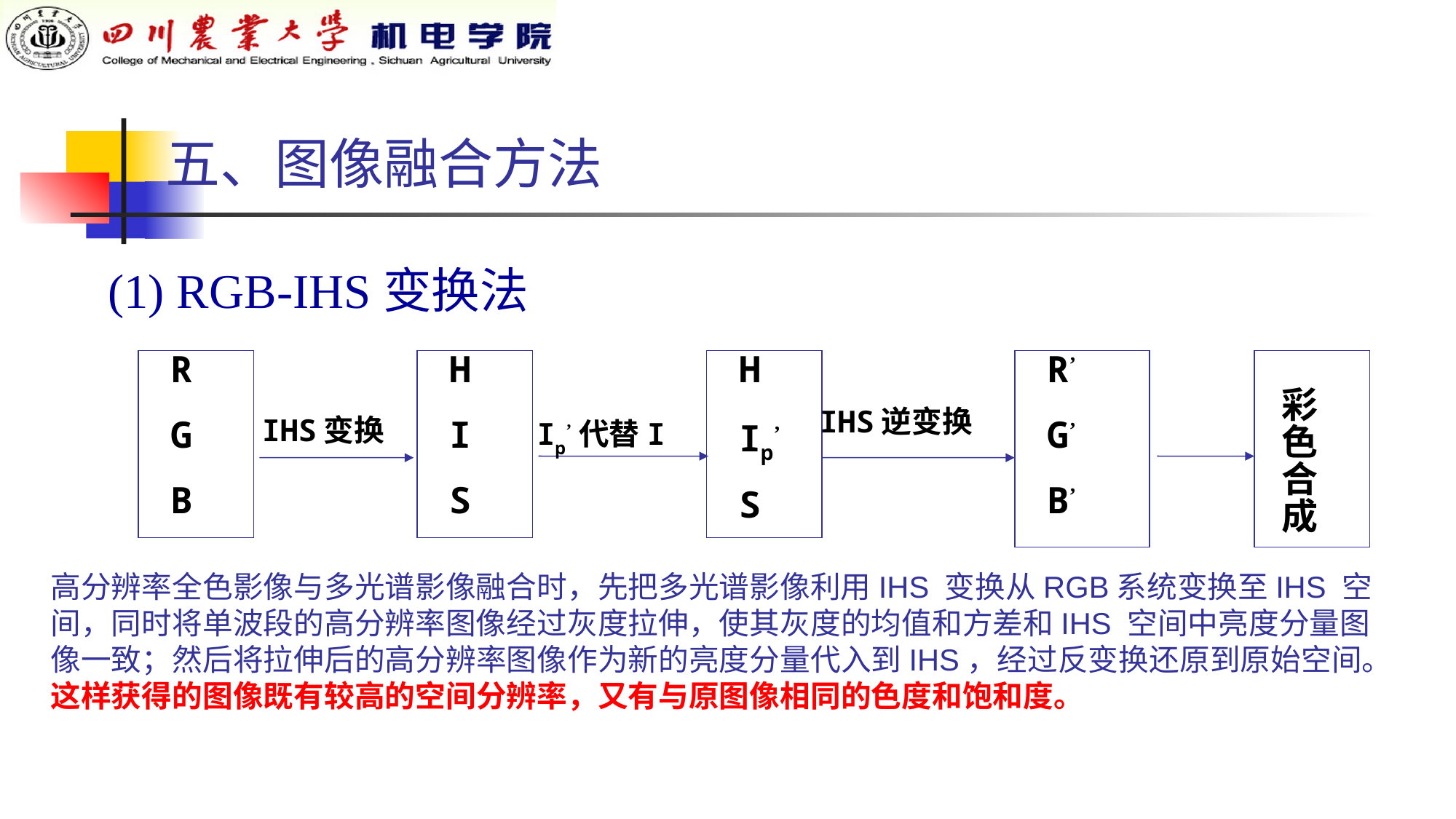

（5）RGB-IHS变换法
五、图像融合方法
(1) RGB-IHS变换法
 R

 G

 B
 H

 I

 S
 H

 Ip’

 S
 R’

 G’

 B’

 彩
 色
 合
 成
 IHS逆变换
IHS变换
Ip’代替I

高分辨率全色影像与多光谱影像融合时，先把多光谱影像利用IHS 变换从RGB系统变换至IHS 空间，同时将单波段的高分辨率图像经过灰度拉伸，使其灰度的均值和方差和IHS 空间中亮度分量图像一致；然后将拉伸后的高分辨率图像作为新的亮度分量代入到IHS，经过反变换还原到原始空间。这样获得的图像既有较高的空间分辨率，又有与原图像相同的色度和饱和度。